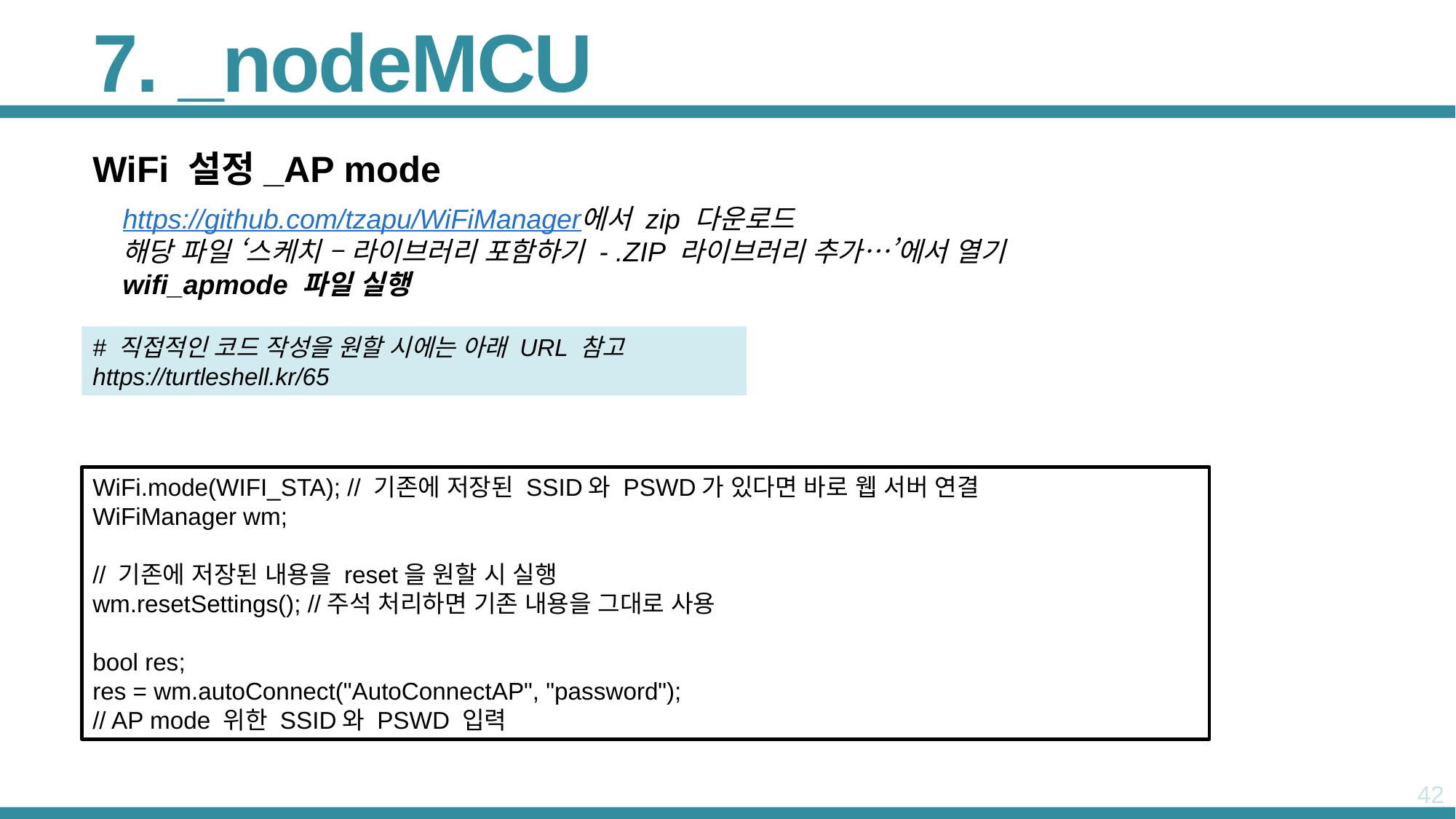

# 7. _nodeMCU
WiFi 설정_AP mode
https://github.com/tzapu/WiFiManager에서 zip 다운로드
해당 파일 ‘스케치 – 라이브러리 포함하기 - .ZIP 라이브러리 추가…’에서 열기
wifi_apmode 파일 실행
# 직접적인 코드 작성을 원할 시에는 아래 URL 참고
https://turtleshell.kr/65
WiFi.mode(WIFI_STA); // 기존에 저장된 SSID와 PSWD가 있다면 바로 웹 서버 연결
WiFiManager wm;

// 기존에 저장된 내용을 reset을 원할 시 실행
wm.resetSettings(); //주석 처리하면 기존 내용을 그대로 사용

bool res;
res = wm.autoConnect("AutoConnectAP", "password");
// AP mode 위한 SSID와 PSWD 입력
42